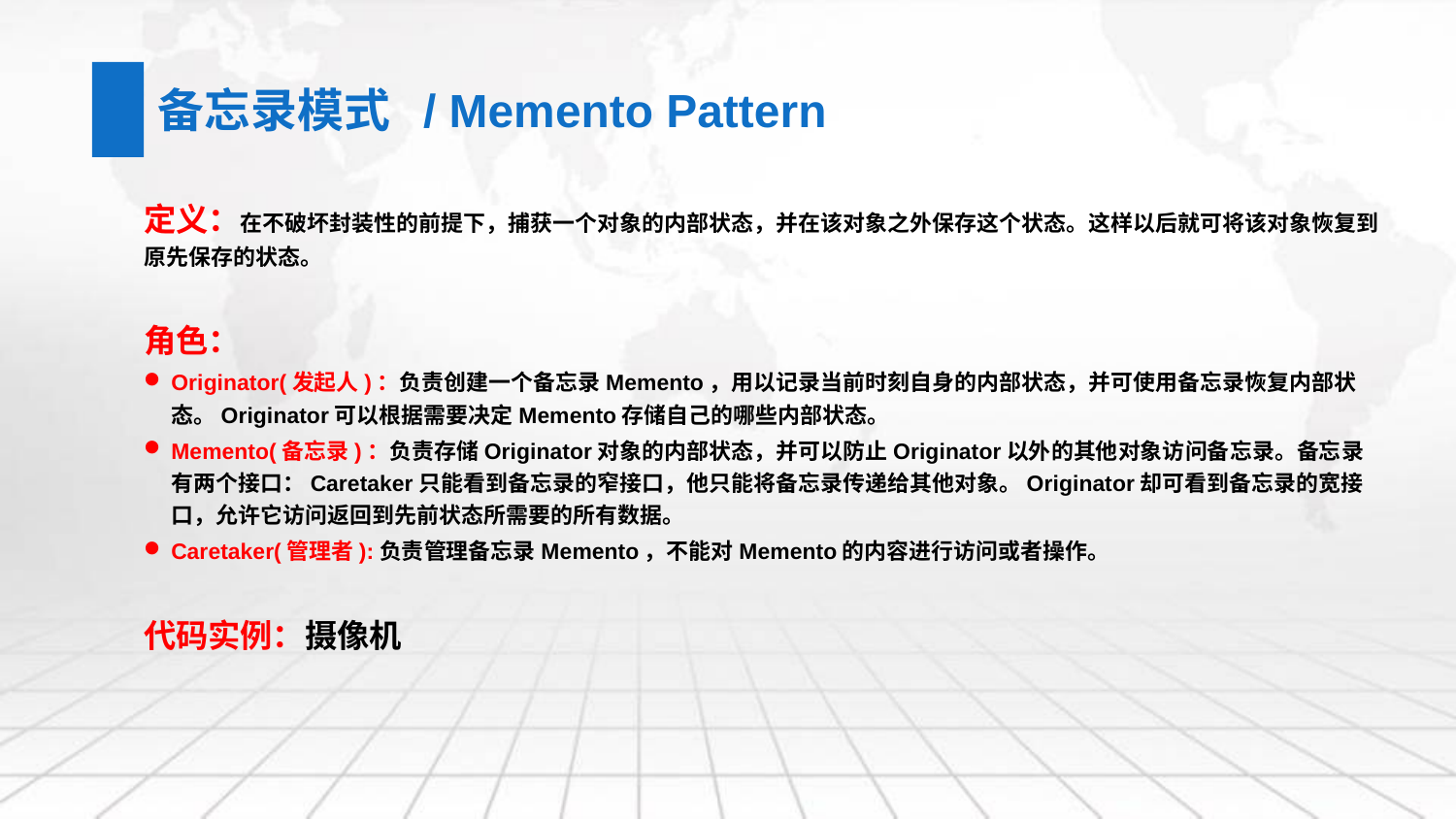

备忘录模式  / Memento Pattern
定义：在不破坏封装性的前提下，捕获一个对象的内部状态，并在该对象之外保存这个状态。这样以后就可将该对象恢复到原先保存的状态。

角色：
Originator(发起人)：负责创建一个备忘录Memento，用以记录当前时刻自身的内部状态，并可使用备忘录恢复内部状态。Originator可以根据需要决定Memento存储自己的哪些内部状态。
Memento(备忘录)：负责存储Originator对象的内部状态，并可以防止Originator以外的其他对象访问备忘录。备忘录有两个接口：Caretaker只能看到备忘录的窄接口，他只能将备忘录传递给其他对象。Originator却可看到备忘录的宽接口，允许它访问返回到先前状态所需要的所有数据。
Caretaker(管理者):负责管理备忘录Memento，不能对Memento的内容进行访问或者操作。

代码实例：摄像机